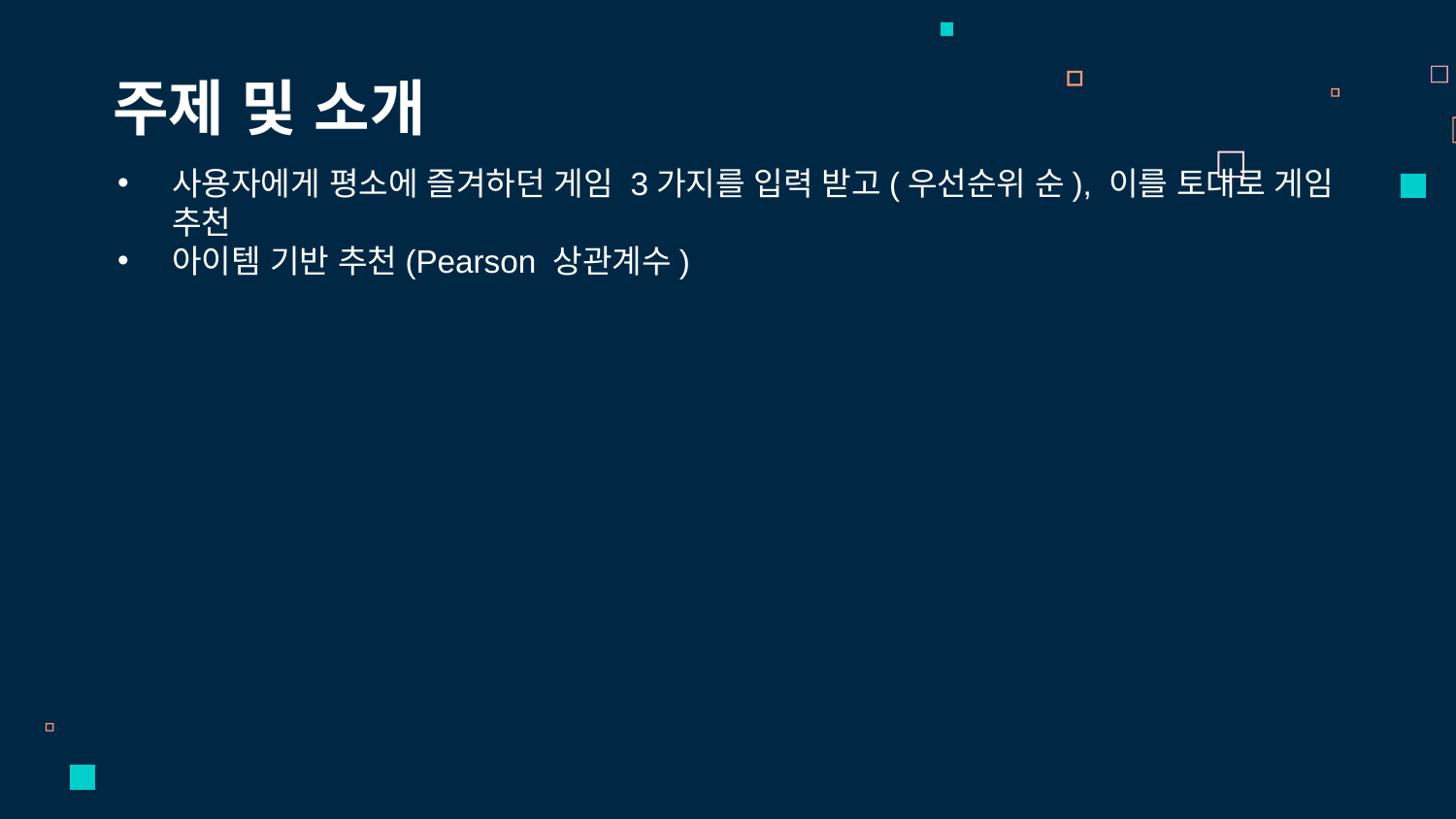

주제 및 소개
사용자에게 평소에 즐겨하던 게임 3가지를 입력 받고(우선순위 순), 이를 토대로 게임 추천
아이템 기반 추천(Pearson 상관계수)